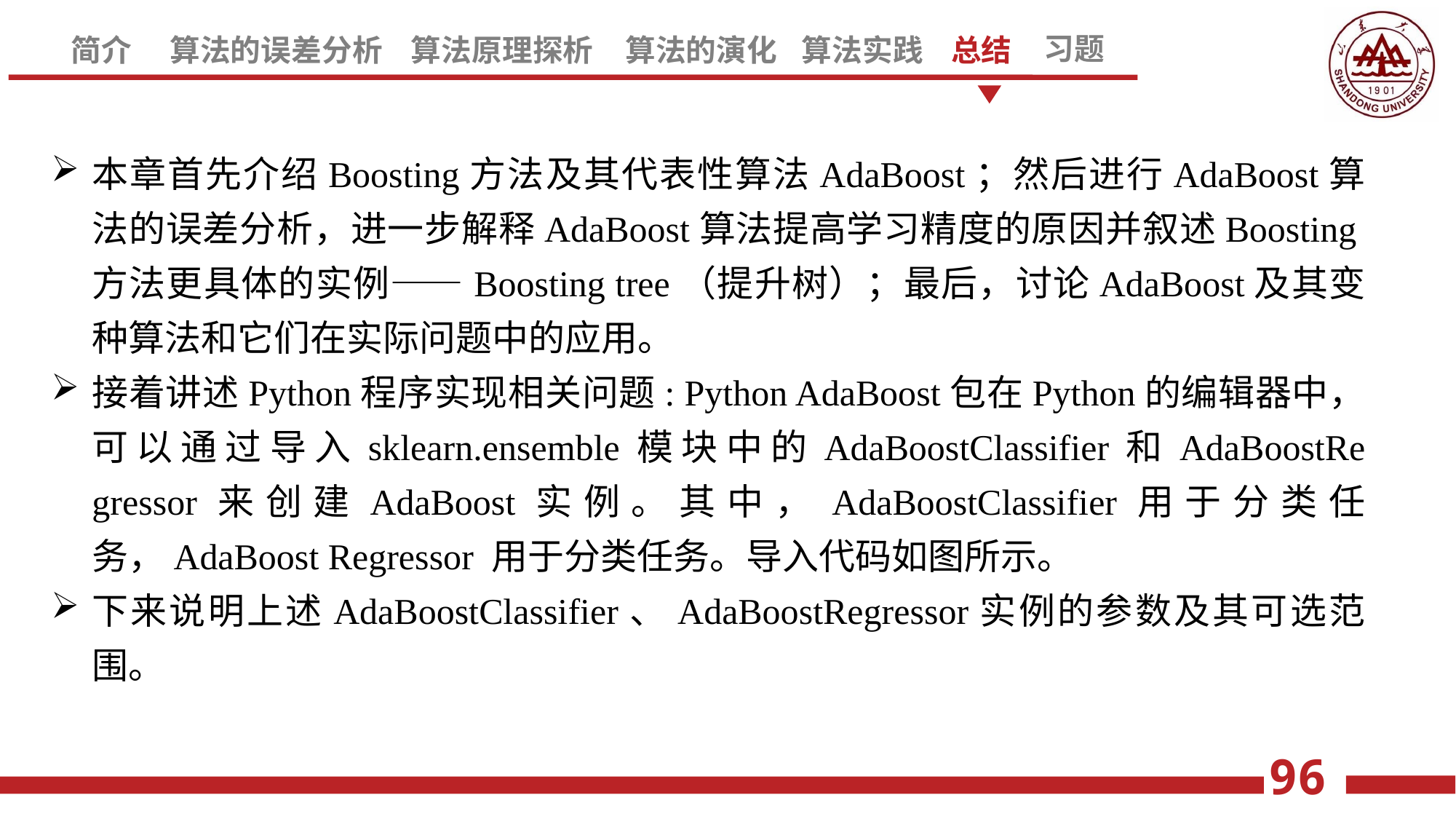

本章首先介绍Boosting方法及其代表性算法AdaBoost；然后进行AdaBoost算法的误差分析，进一步解释AdaBoost算法提高学习精度的原因并叙述Boosting方法更具体的实例——Boosting tree（提升树）；最后，讨论AdaBoost及其变种算法和它们在实际问题中的应用。
接着讲述Python程序实现相关问题: Python AdaBoost包在Python的编辑器中，可以通过导入sklearn.ensemble模块中的AdaBoostClassifier和AdaBoostRe gressor来创建AdaBoost实例。其中，AdaBoostClassifier用于分类任务，AdaBoost Regressor 用于分类任务。导入代码如图所示。
下来说明上述AdaBoostClassifier、AdaBoostRegressor实例的参数及其可选范围。